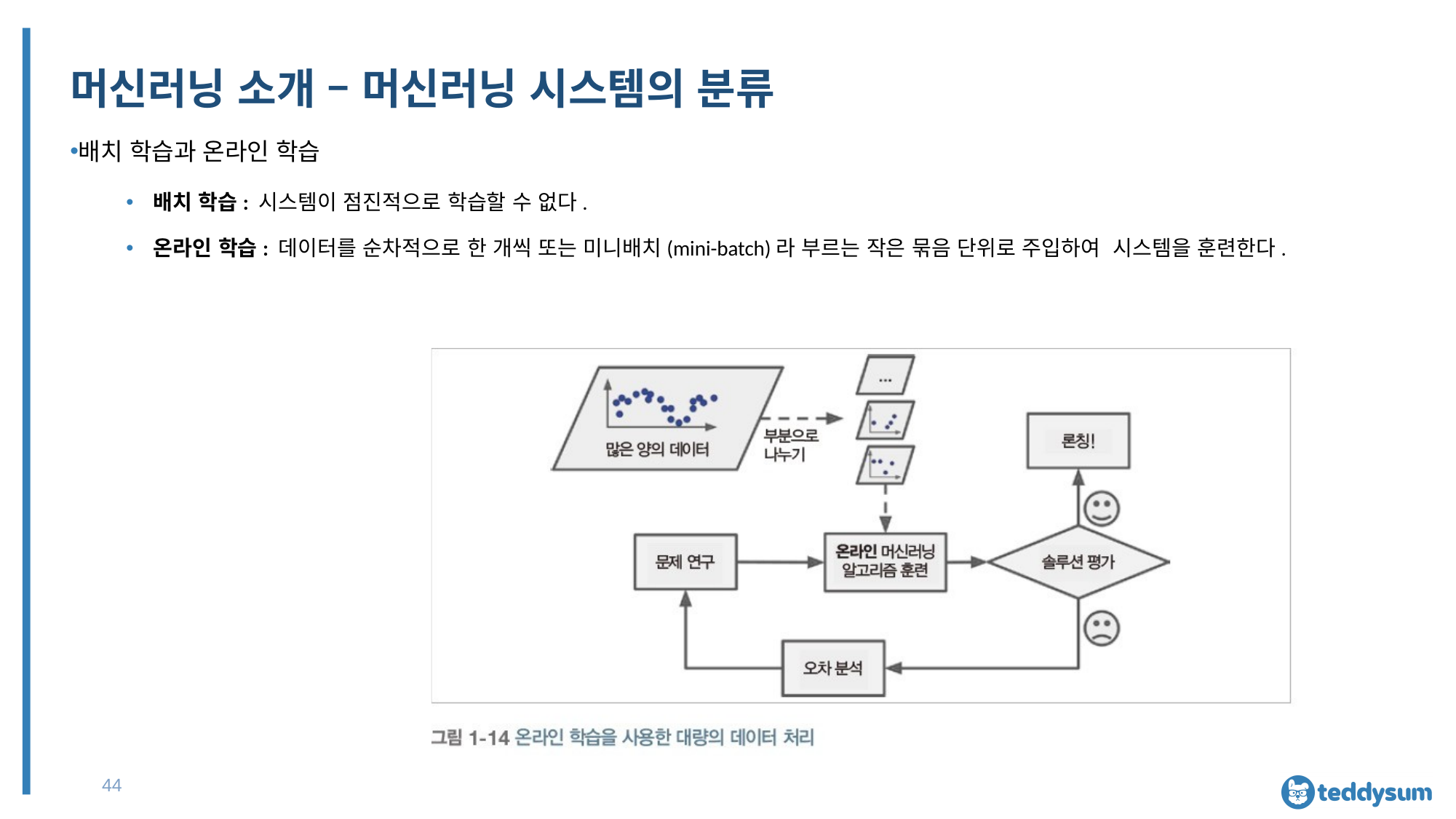

# 머신러닝 소개 – 머신러닝 시스템의 분류
배치 학습과 온라인 학습
배치 학습: 시스템이 점진적으로 학습할 수 없다.
온라인 학습: 데이터를 순차적으로 한 개씩 또는 미니배치(mini-batch)라 부르는 작은 묶음 단위로 주입하여  시스템을 훈련한다.

44